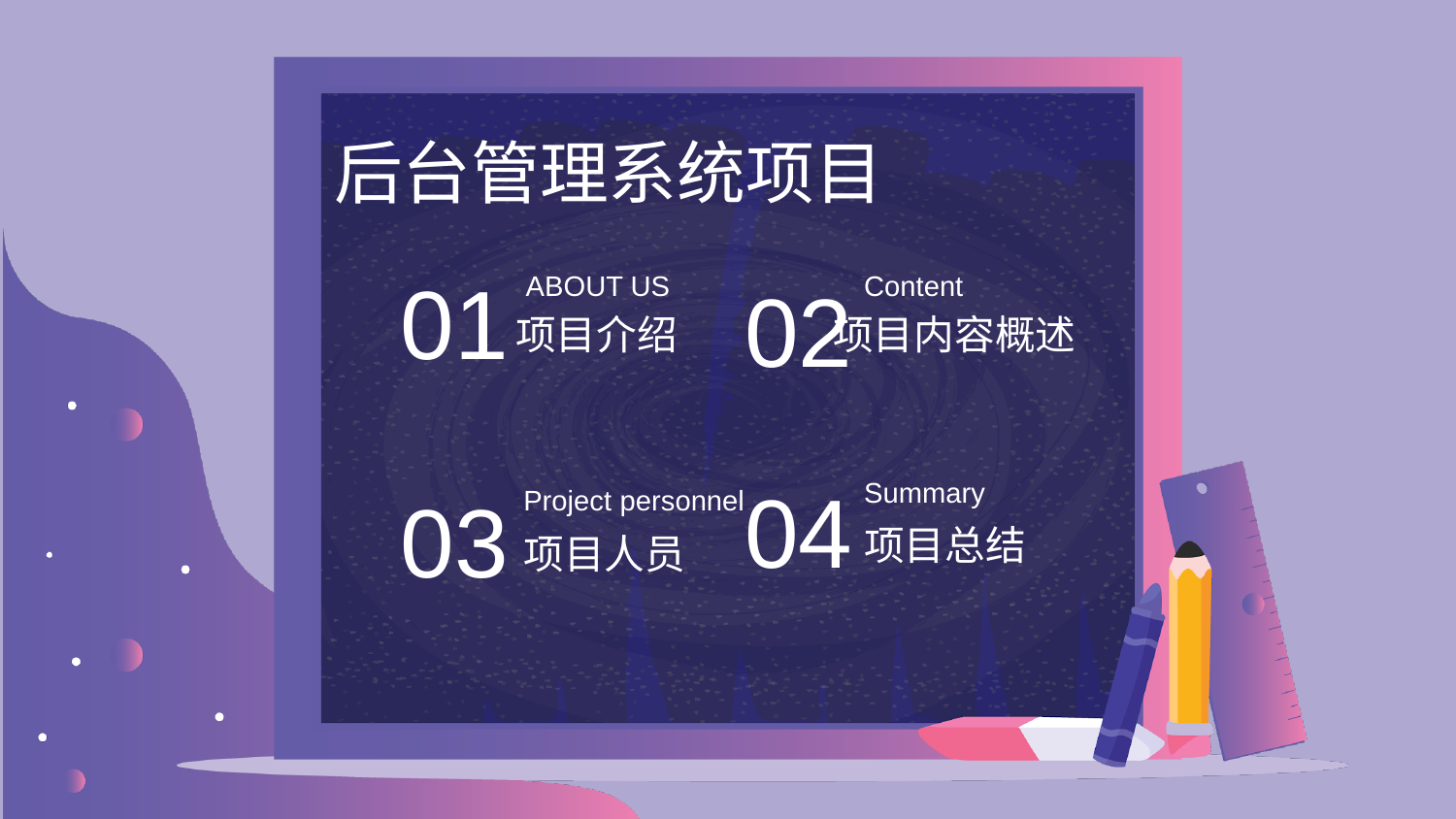

后台管理系统项目
01
02
# ABOUT US
Content
项目内容概述
项目介绍
04
Summary
03
Project personnel
项目总结
项目人员